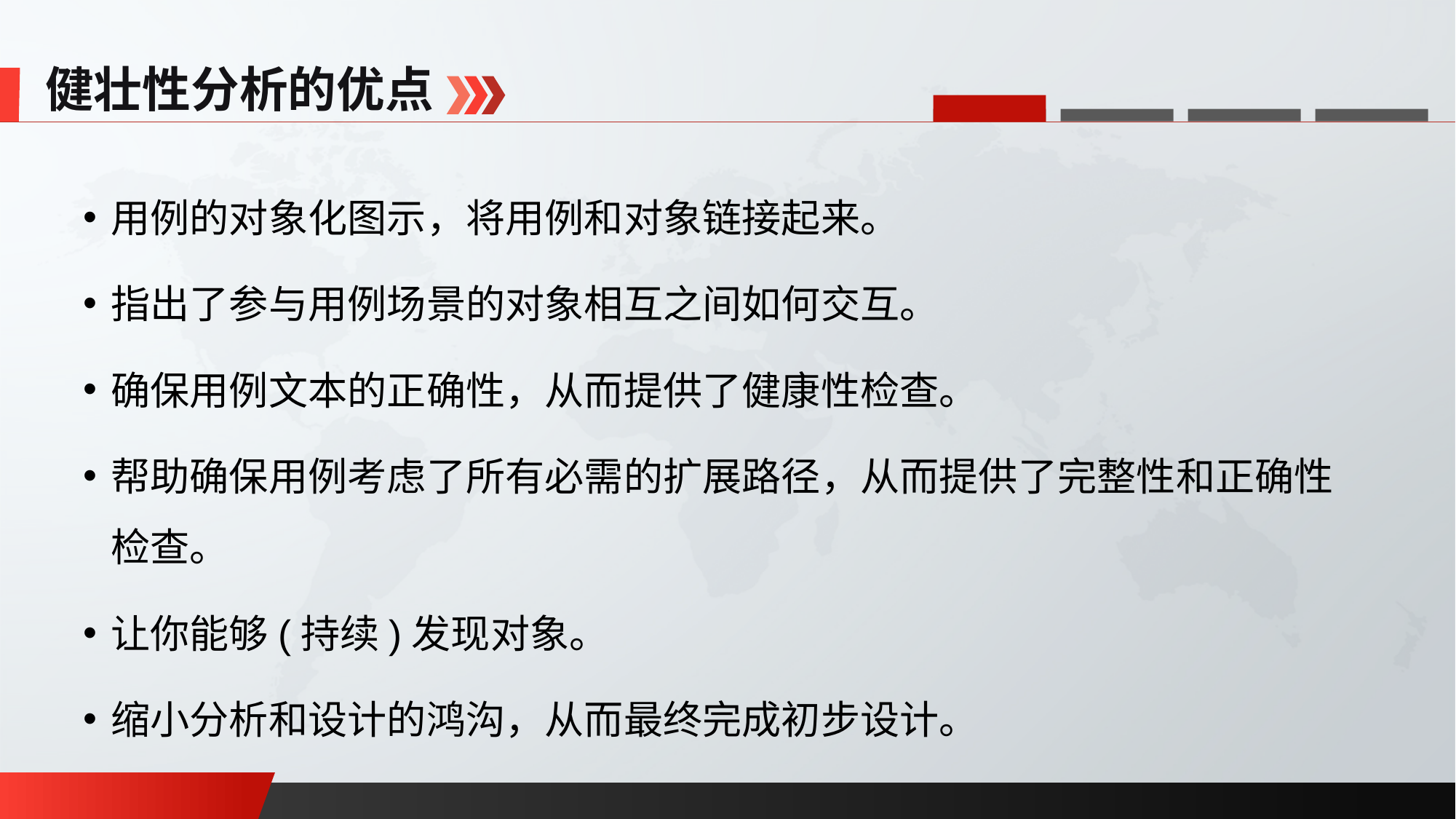

健壮性分析的优点

用例的对象化图示，将用例和对象链接起来。
指出了参与用例场景的对象相互之间如何交互。
确保用例文本的正确性，从而提供了健康性检查。
帮助确保用例考虑了所有必需的扩展路径，从而提供了完整性和正确性检查。
让你能够(持续)发现对象。
缩小分析和设计的鸿沟，从而最终完成初步设计。